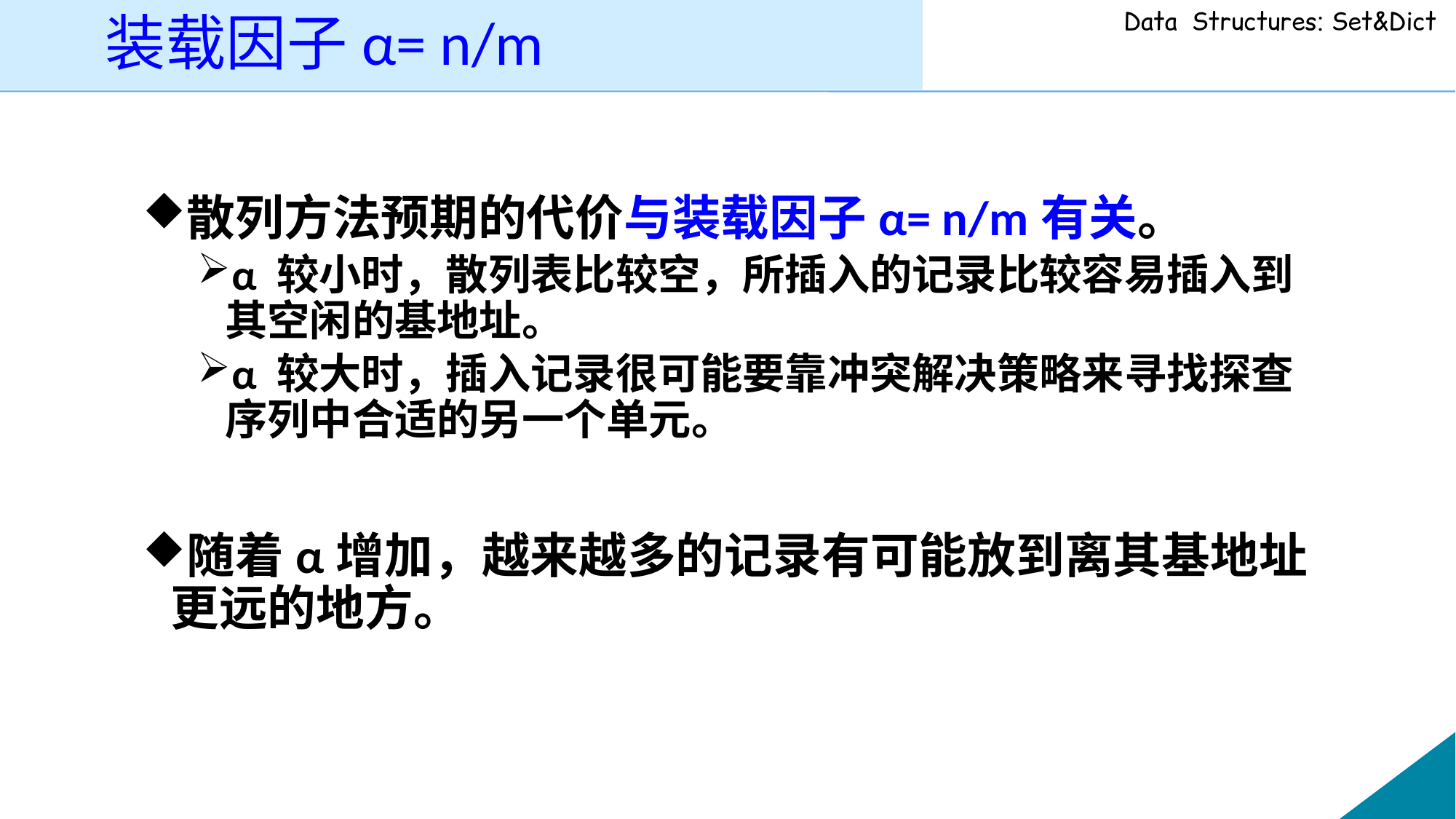

装载因子α= n/m
散列方法预期的代价与装载因子α= n/m有关。
α 较小时，散列表比较空，所插入的记录比较容易插入到其空闲的基地址。
α 较大时，插入记录很可能要靠冲突解决策略来寻找探查序列中合适的另一个单元。

随着α增加，越来越多的记录有可能放到离其基地址更远的地方。